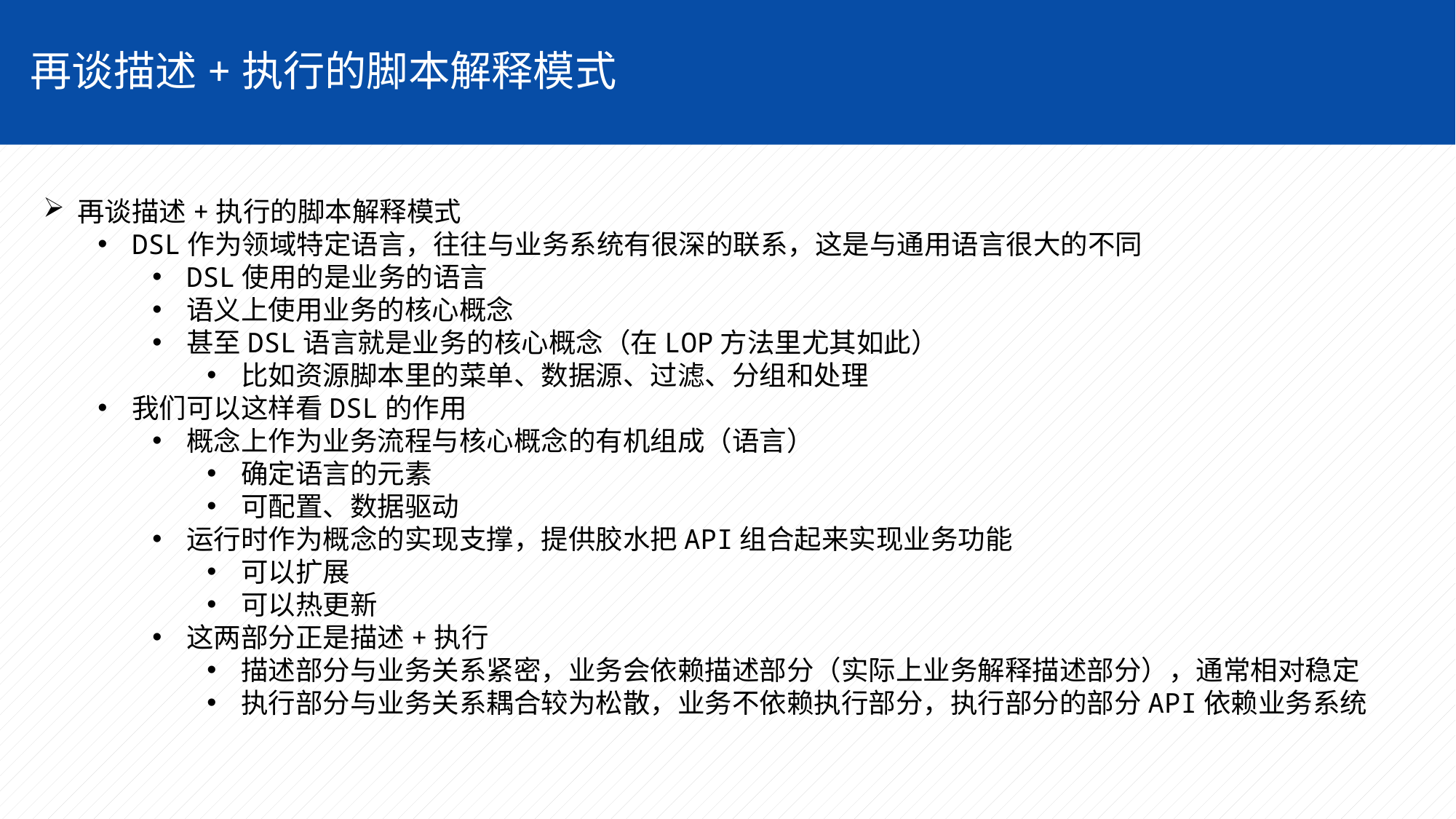

再谈描述+执行的脚本解释模式
再谈描述+执行的脚本解释模式
DSL作为领域特定语言，往往与业务系统有很深的联系，这是与通用语言很大的不同
DSL使用的是业务的语言
语义上使用业务的核心概念
甚至DSL语言就是业务的核心概念（在LOP方法里尤其如此）
比如资源脚本里的菜单、数据源、过滤、分组和处理
我们可以这样看DSL的作用
概念上作为业务流程与核心概念的有机组成（语言）
确定语言的元素
可配置、数据驱动
运行时作为概念的实现支撑，提供胶水把API组合起来实现业务功能
可以扩展
可以热更新
这两部分正是描述+执行
描述部分与业务关系紧密，业务会依赖描述部分（实际上业务解释描述部分），通常相对稳定
执行部分与业务关系耦合较为松散，业务不依赖执行部分，执行部分的部分API依赖业务系统